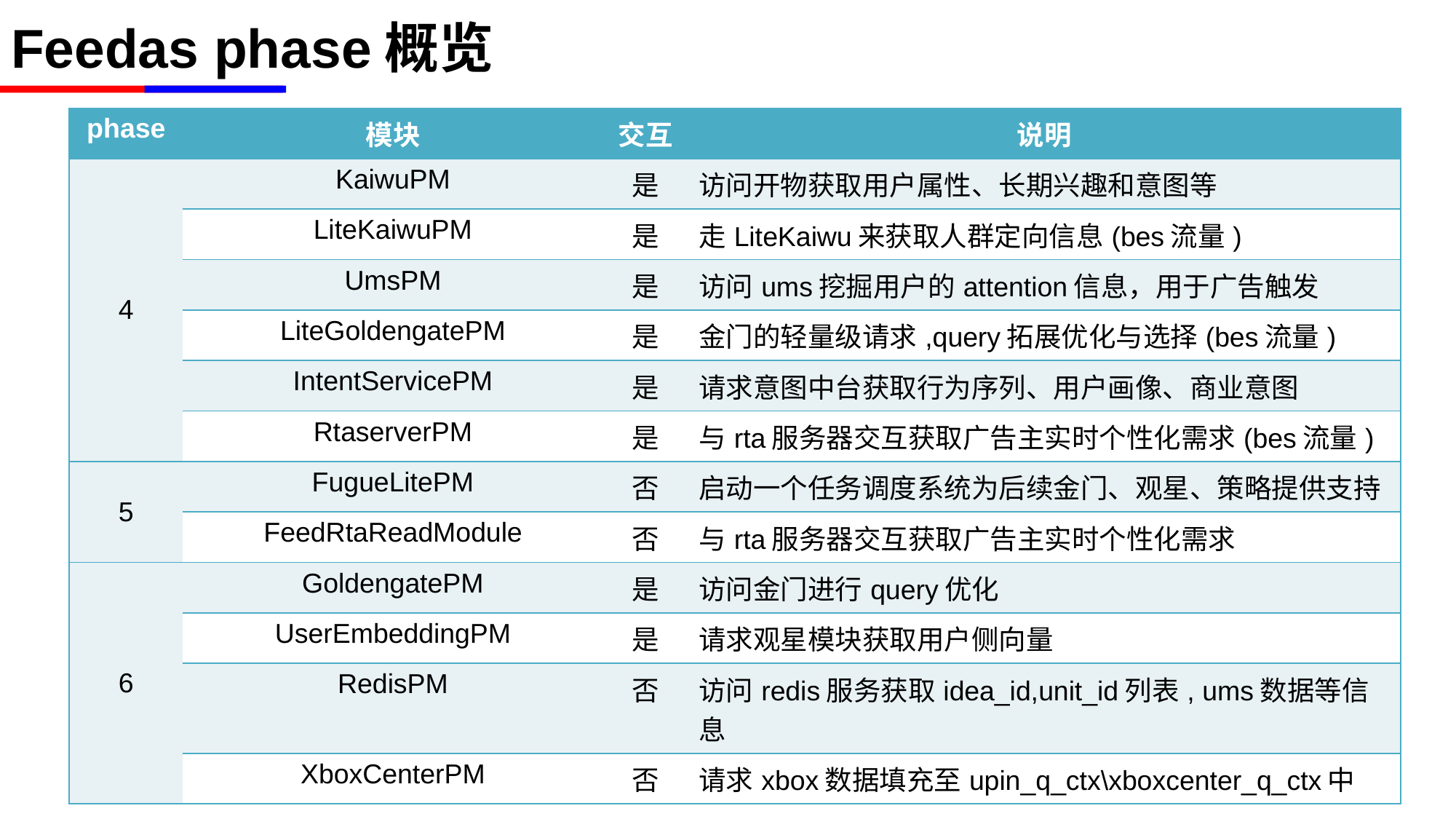

# Feedas phase概览
| phase | 模块 | 交互 | 说明 |
| --- | --- | --- | --- |
| 4 | KaiwuPM | 是 | 访问开物获取用户属性、长期兴趣和意图等 |
|  | LiteKaiwuPM | 是 | 走LiteKaiwu来获取人群定向信息(bes流量) |
|  | UmsPM | 是 | 访问ums挖掘用户的attention信息，用于广告触发 |
|  | LiteGoldengatePM | 是 | 金门的轻量级请求,query拓展优化与选择(bes流量) |
|  | IntentServicePM | 是 | 请求意图中台获取行为序列、用户画像、商业意图 |
|  | RtaserverPM | 是 | 与rta服务器交互获取广告主实时个性化需求(bes流量) |
| 5 | FugueLitePM | 否 | 启动一个任务调度系统为后续金门、观星、策略提供支持 |
|  | FeedRtaReadModule | 否 | 与rta服务器交互获取广告主实时个性化需求 |
| 6 | GoldengatePM | 是 | 访问金门进行query优化 |
|  | UserEmbeddingPM | 是 | 请求观星模块获取用户侧向量 |
|  | RedisPM | 否 | 访问redis服务获取idea\_id,unit\_id列表, ums数据等信息 |
|  | XboxCenterPM | 否 | 请求xbox数据填充至upin\_q\_ctx\xboxcenter\_q\_ctx中 |